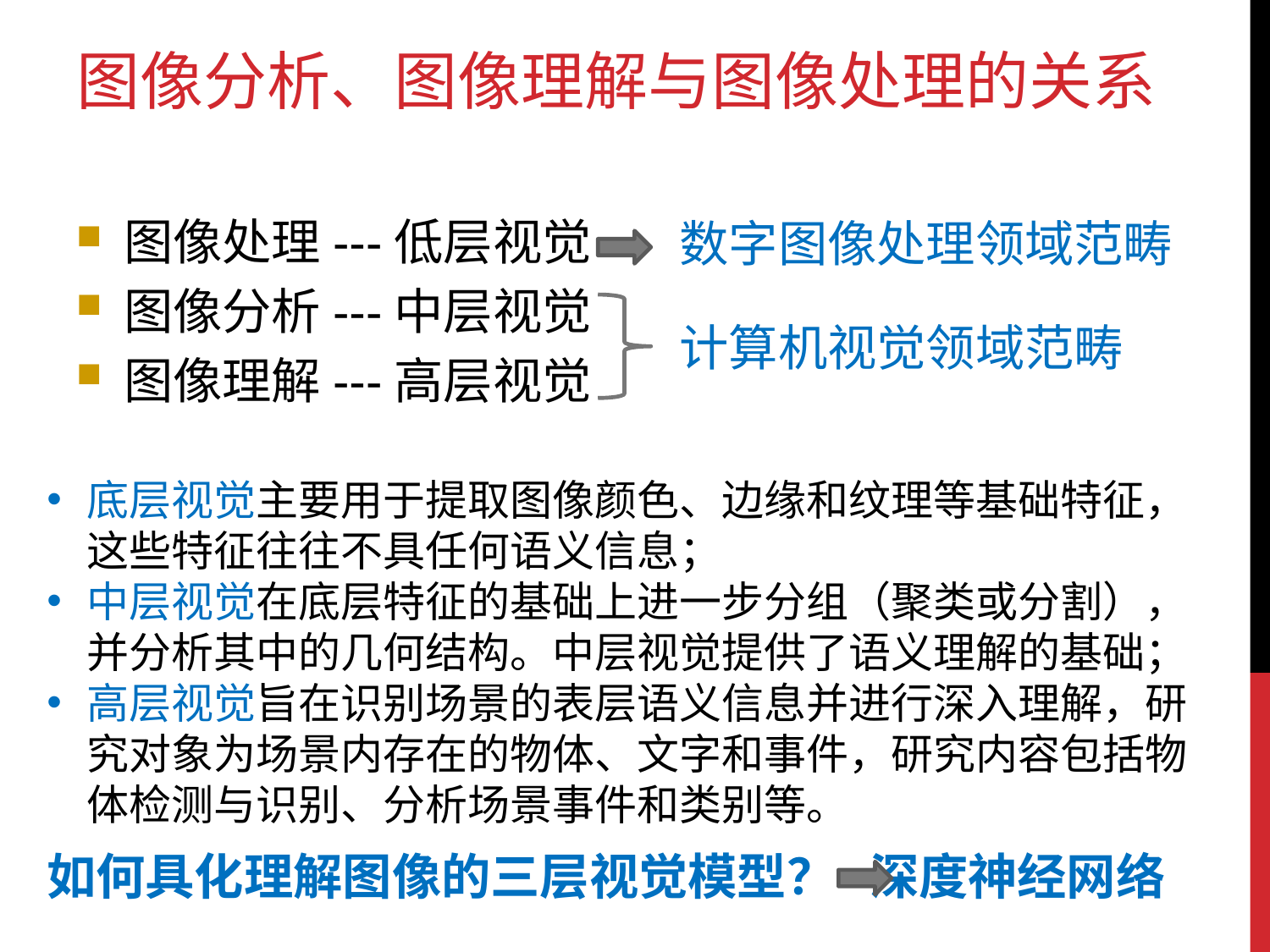

图像分析、图像理解与图像处理的关系

图像处理---低层视觉
图像分析---中层视觉
图像理解---高层视觉
数字图像处理领域范畴

计算机视觉领域范畴
底层视觉主要用于提取图像颜色、边缘和纹理等基础特征，这些特征往往不具任何语义信息；
中层视觉在底层特征的基础上进一步分组（聚类或分割），并分析其中的几何结构。中层视觉提供了语义理解的基础；
高层视觉旨在识别场景的表层语义信息并进行深入理解，研究对象为场景内存在的物体、文字和事件，研究内容包括物体检测与识别、分析场景事件和类别等。
如何具化理解图像的三层视觉模型？   深度神经网络